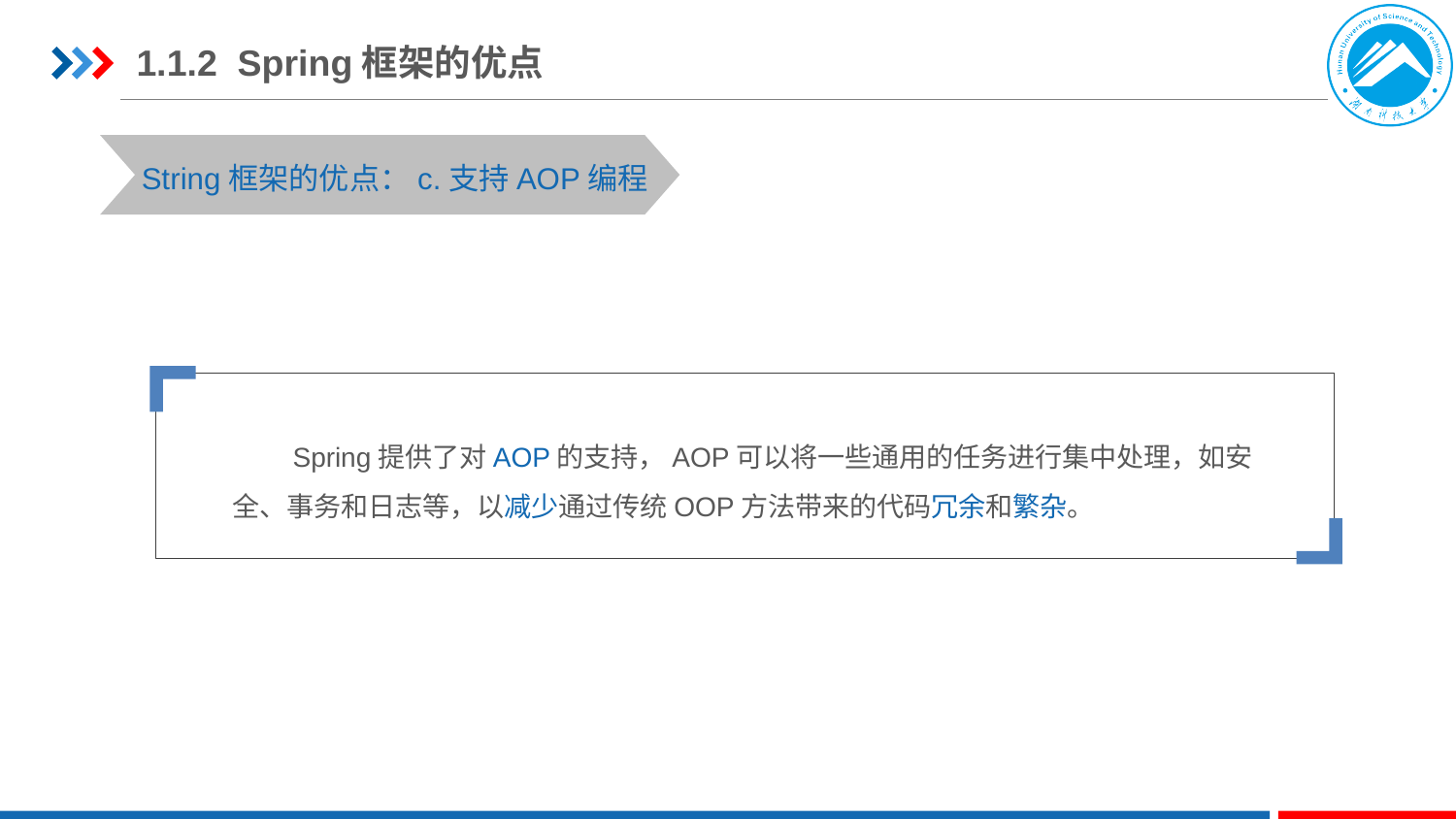

1.1.2  Spring框架的优点

STEP  01
STEP  03
String框架的优点：c.支持AOP编程

        Spring提供了对AOP的支持，AOP可以将一些通用的任务进行集中处理，如安全、事务和日志等，以减少通过传统OOP方法带来的代码冗余和繁杂。